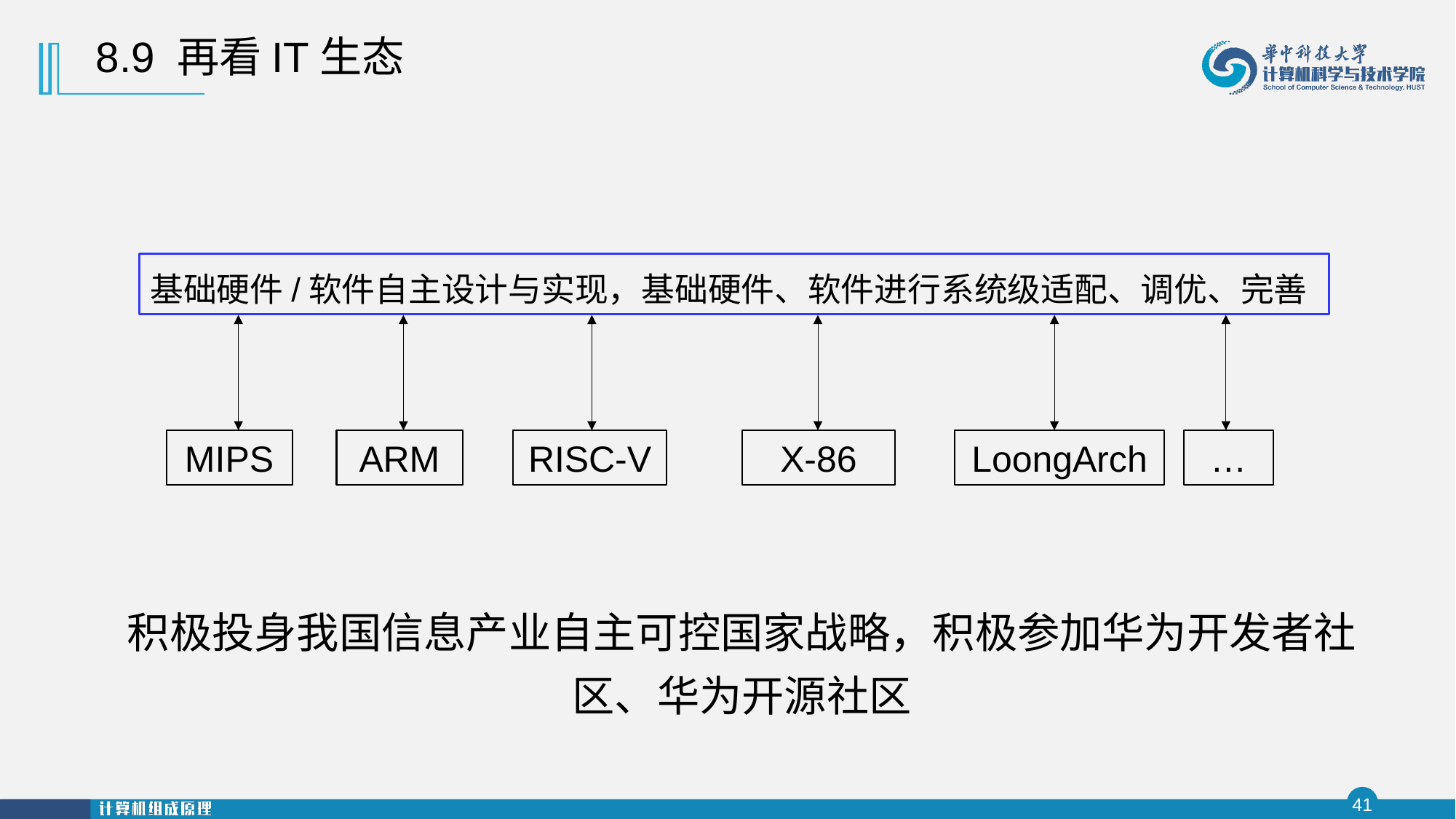

8.9 再看IT生态
基础硬件/软件自主设计与实现，基础硬件、软件进行系统级适配、调优、完善
LoongArch
…
MIPS
ARM
RISC-V
X-86
积极投身我国信息产业自主可控国家战略，积极参加华为开发者社区、华为开源社区